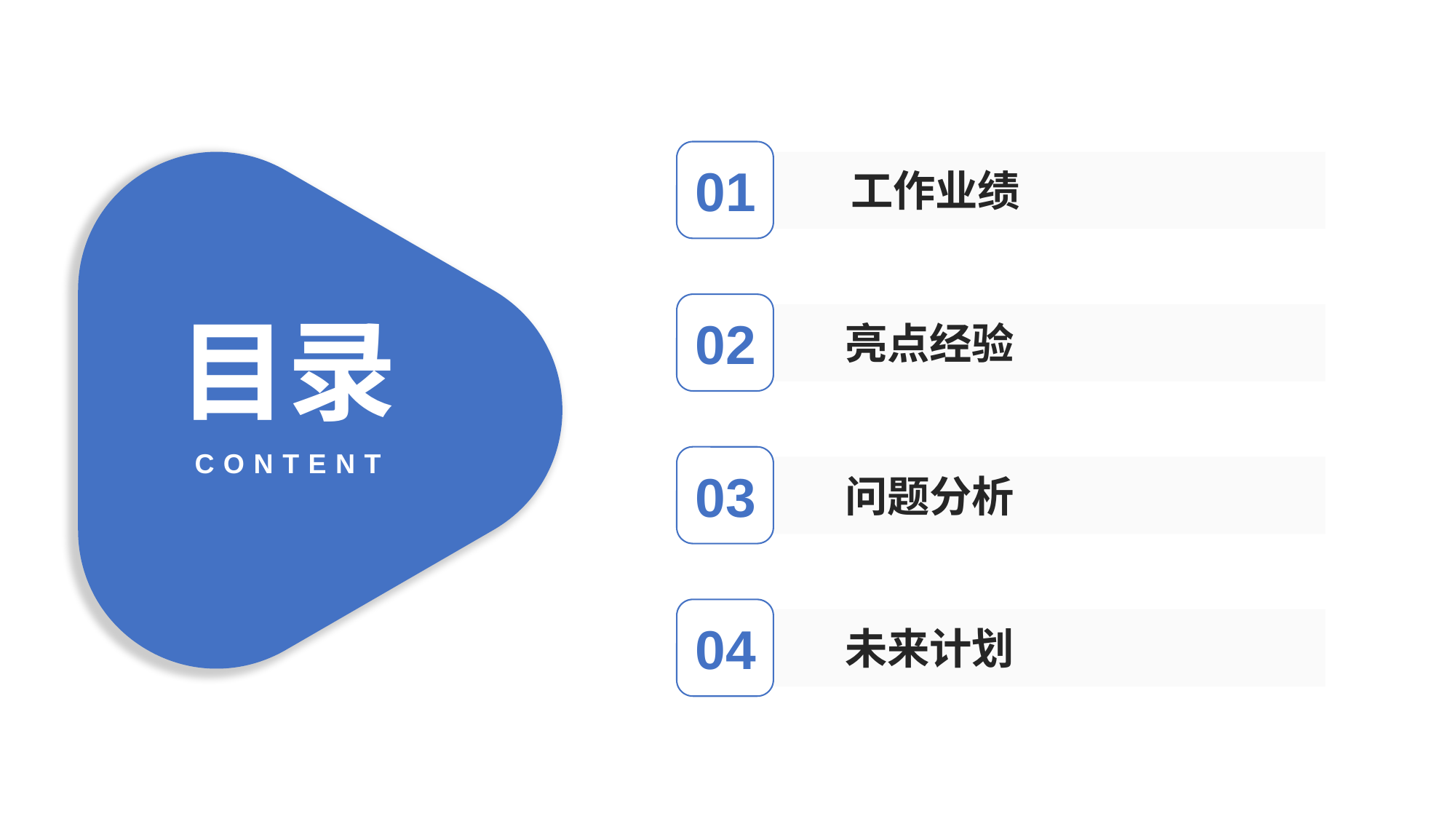

工作业绩
工作业绩
亮点经验
亮点经验
问题分析
问题分析
未来计划
未来计划